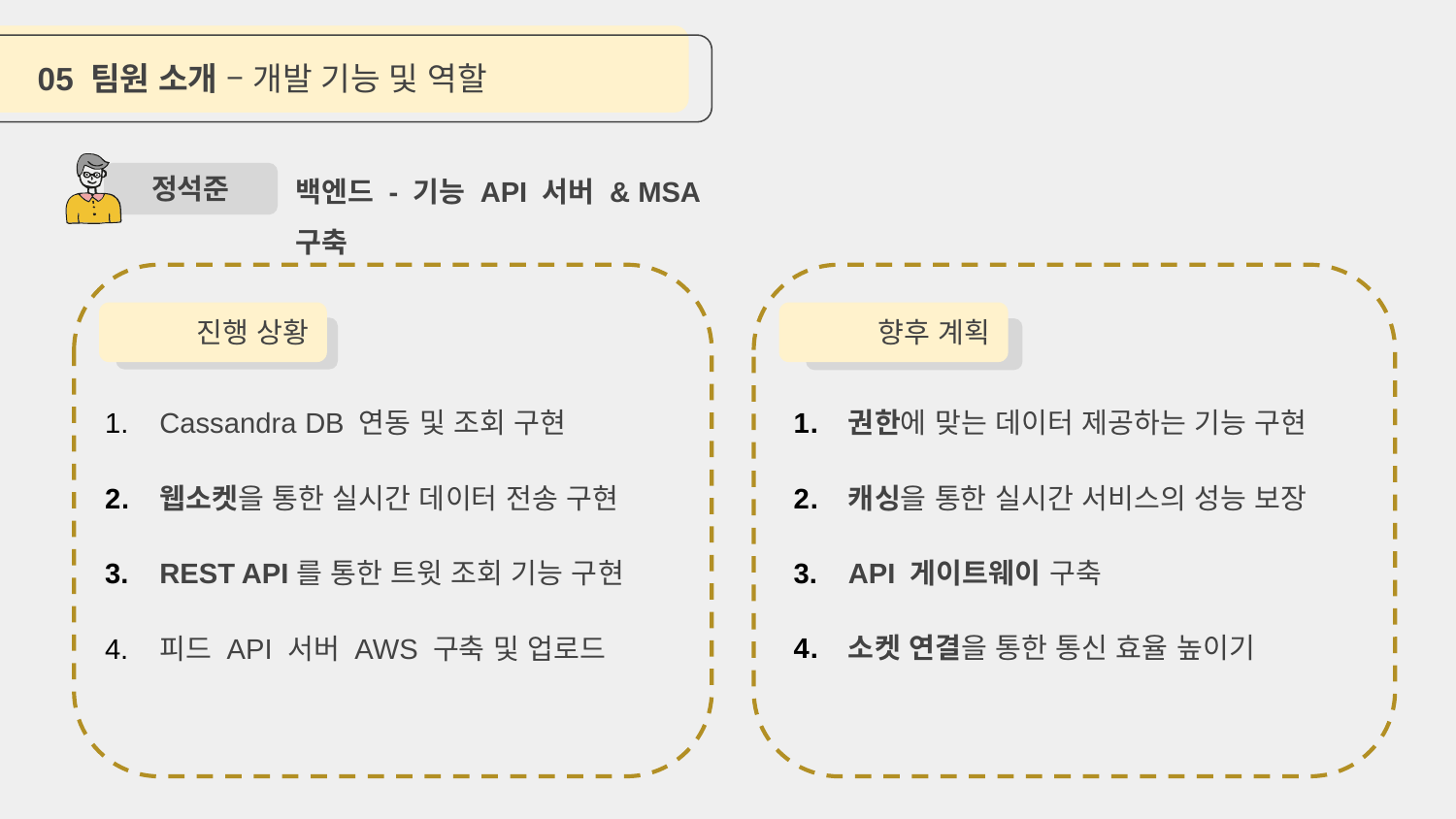

05 팀원 소개 – 개발 기능 및 역할
백엔드 - 기능 API 서버 & MSA 구축

정석준

진행 상황

Cassandra DB 연동 및 조회 구현
웹소켓을 통한 실시간 데이터 전송 구현
REST API를 통한 트윗 조회 기능 구현
피드 API 서버 AWS 구축 및 업로드

향후 계획

권한에 맞는 데이터 제공하는 기능 구현
캐싱을 통한 실시간 서비스의 성능 보장
API 게이트웨이 구축
소켓 연결을 통한 통신 효율 높이기